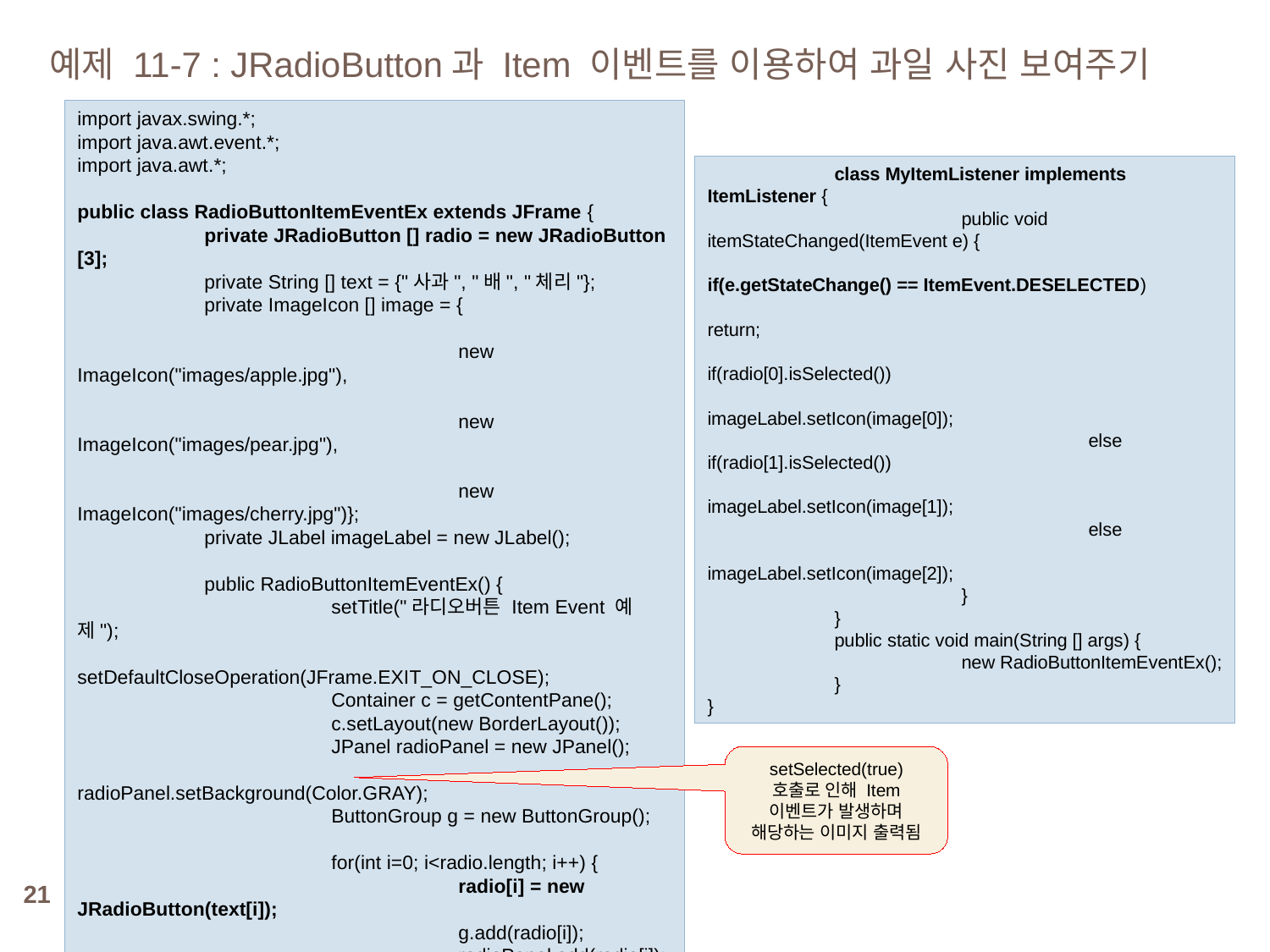

예제 11-7 : JRadioButton과 Item 이벤트를 이용하여 과일 사진 보여주기
import javax.swing.*;
import java.awt.event.*;
import java.awt.*;

public class RadioButtonItemEventEx extends JFrame {
	private JRadioButton [] radio = new JRadioButton [3];
	private String [] text = {"사과", "배", "체리"};
	private ImageIcon [] image = {
							new ImageIcon("images/apple.jpg"),
							new ImageIcon("images/pear.jpg"),
							new ImageIcon("images/cherry.jpg")};
	private JLabel imageLabel = new JLabel();

	public RadioButtonItemEventEx() {
		setTitle("라디오버튼 Item Event 예제");
		setDefaultCloseOperation(JFrame.EXIT_ON_CLOSE);
		Container c = getContentPane();
		c.setLayout(new BorderLayout());
		JPanel radioPanel = new JPanel();
		radioPanel.setBackground(Color.GRAY);
		ButtonGroup g = new ButtonGroup();

		for(int i=0; i<radio.length; i++) {
			radio[i] = new JRadioButton(text[i]);
			g.add(radio[i]);
			radioPanel.add(radio[i]);
			radio[i].addItemListener(new MyItemListener());
		}
		radio[2].setSelected(true);
		c.add(radioPanel, BorderLayout.NORTH);
		c.add(imageLabel, BorderLayout.CENTER);
		imageLabel.setHorizontalAlignment(SwingConstants.CENTER);
		setSize(250,200);
		setVisible(true);
	}
	class MyItemListener implements ItemListener {
		public void itemStateChanged(ItemEvent e) {
			if(e.getStateChange() == ItemEvent.DESELECTED)
				return;
			if(radio[0].isSelected())
				imageLabel.setIcon(image[0]);
			else if(radio[1].isSelected())
				imageLabel.setIcon(image[1]);
			else
				imageLabel.setIcon(image[2]);
		}
	}
	public static void main(String [] args) {
		new RadioButtonItemEventEx();
	}
}
setSelected(true) 호출로 인해 Item 이벤트가 발생하며 해당하는 이미지 출력됨
21